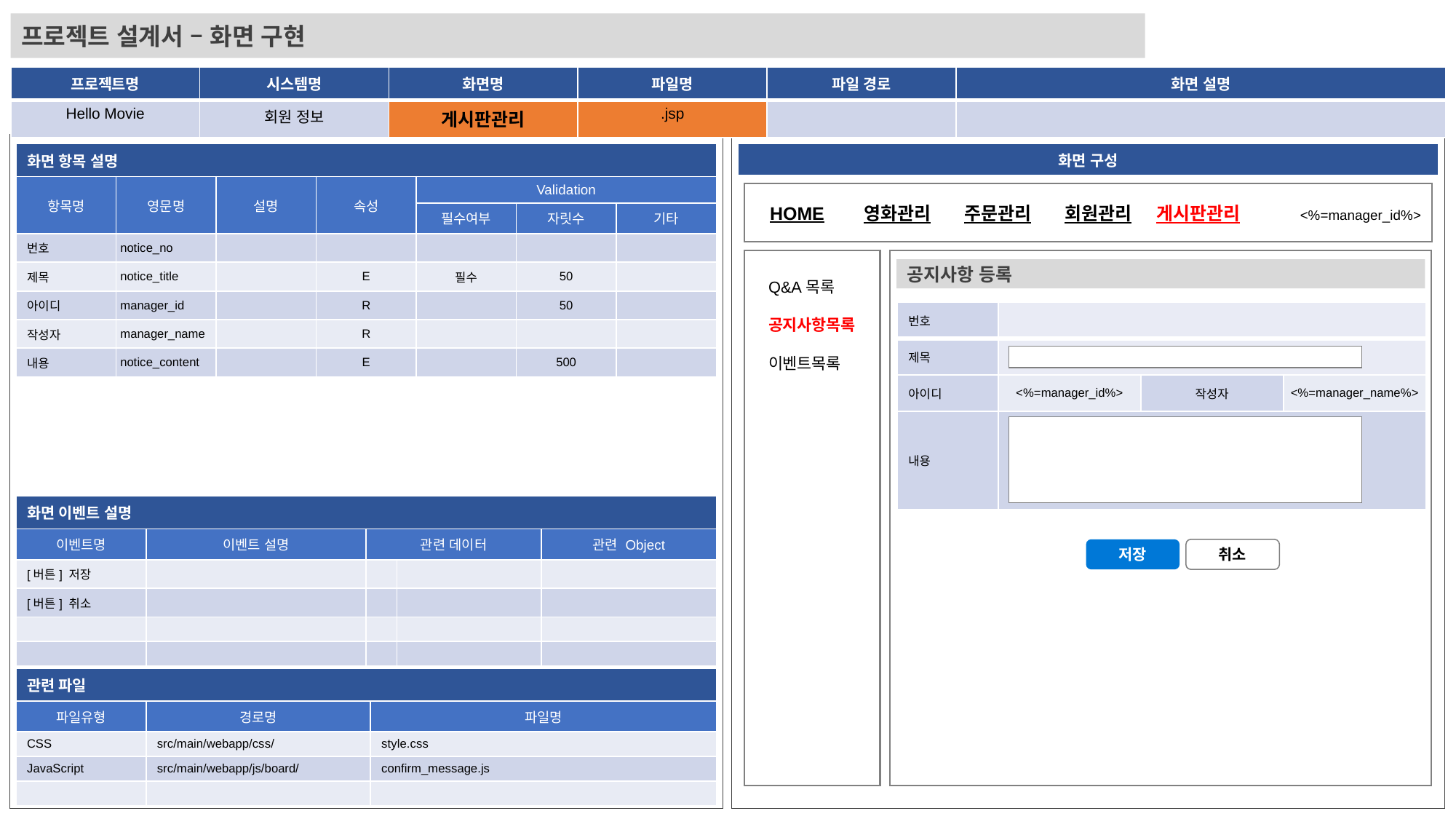

프로젝트 설계서 – 화면 구현
| 프로젝트명 | 시스템명 | 화면명 | 파일명 | 파일 경로 | 화면 설명 |
| --- | --- | --- | --- | --- | --- |
| Hello Movie | 회원 정보 | 게시판관리 | .jsp |  |  |

| 화면 항목 설명 |  |  |  |  |  |  |
| --- | --- | --- | --- | --- | --- | --- |
| 항목명 | 영문명 | 설명 | 속성 | Validation |  |  |
|  |  |  |  | 필수여부 | 자릿수 | 기타 |
| 번호 | notice\_no |  |  |  |  |  |
| 제목 | notice\_title |  | E | 필수 | 50 |  |
| 아이디 | manager\_id |  | R |  | 50 |  |
| 작성자 | manager\_name |  | R |  |  |  |
| 내용 | notice\_content |  | E |  | 500 |  |
| 화면 구성 |
| --- |

HOME
영화관리
주문관리
회원관리
게시판관리
<%=manager_id%>

공지사항 등록
Q&A목록

공지사항목록

이벤트목록
| 번호 |  |  |  |
| --- | --- | --- | --- |
| 제목 |  |  |  |
| 아이디 | <%=manager\_id%> | 작성자 | <%=manager\_name%> |
| 내용 |  |  |  |

| 화면 이벤트 설명 |  |  |  |  |
| --- | --- | --- | --- | --- |
| 이벤트명 | 이벤트 설명 | 관련 데이터 |  | 관련 Object |
| [버튼] 저장 |  |  |  |  |
| [버튼] 취소 |  |  |  |  |
|  |  |  |  |  |
|  |  |  |  |  |
저장
취소
| 관련 파일 |  |  |
| --- | --- | --- |
| 파일유형 | 경로명 | 파일명 |
| CSS | src/main/webapp/css/ | style.css |
| JavaScript | src/main/webapp/js/board/ | confirm\_message.js |
|  |  |  |